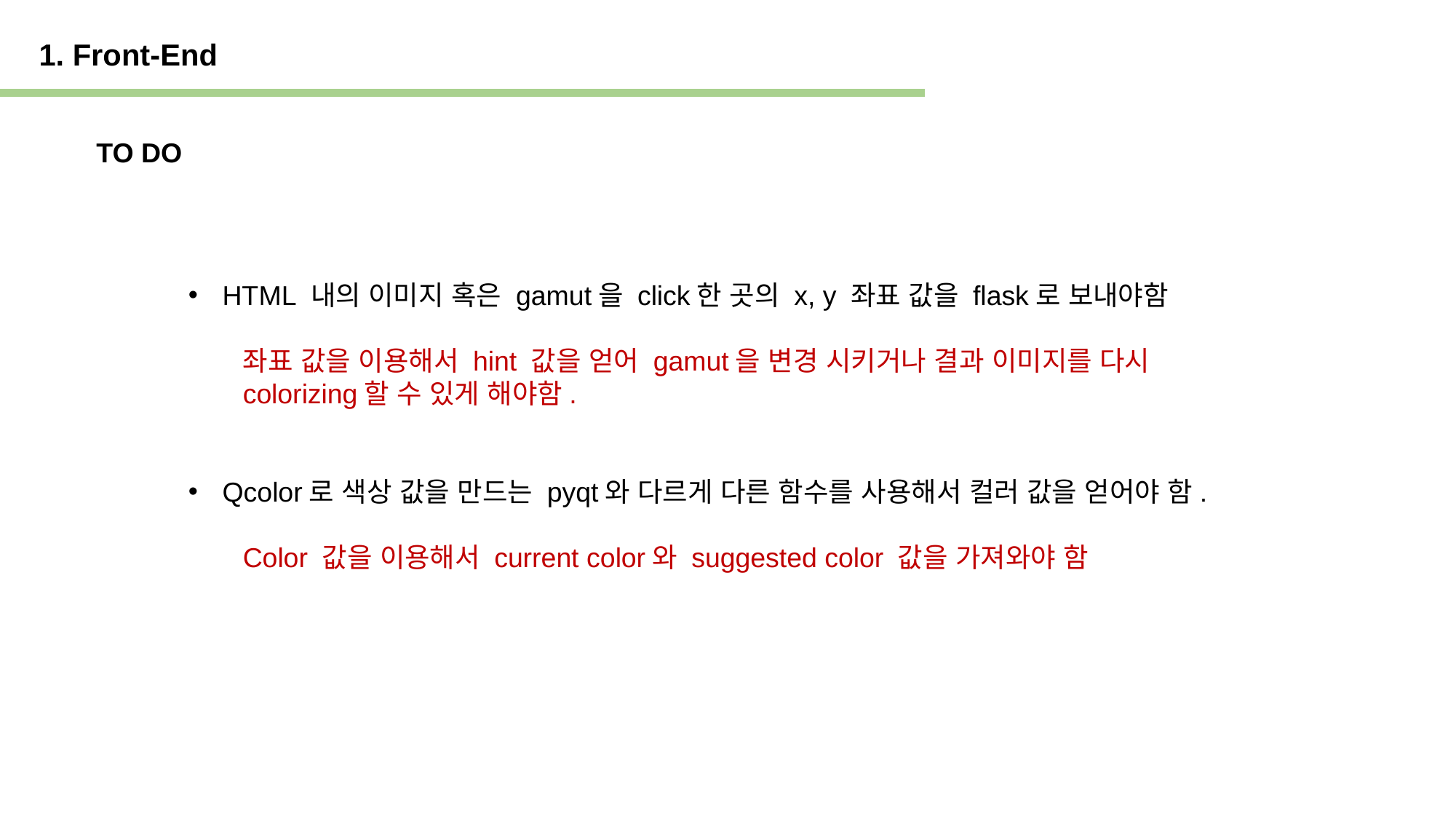

1. Front-End
TO DO
HTML 내의 이미지 혹은 gamut을 click한 곳의 x, y 좌표 값을 flask로 보내야함

좌표 값을 이용해서 hint 값을 얻어 gamut을 변경 시키거나 결과 이미지를 다시 colorizing할 수 있게 해야함.

Qcolor로 색상 값을 만드는 pyqt와 다르게 다른 함수를 사용해서 컬러 값을 얻어야 함.

Color 값을 이용해서 current color와 suggested color 값을 가져와야 함